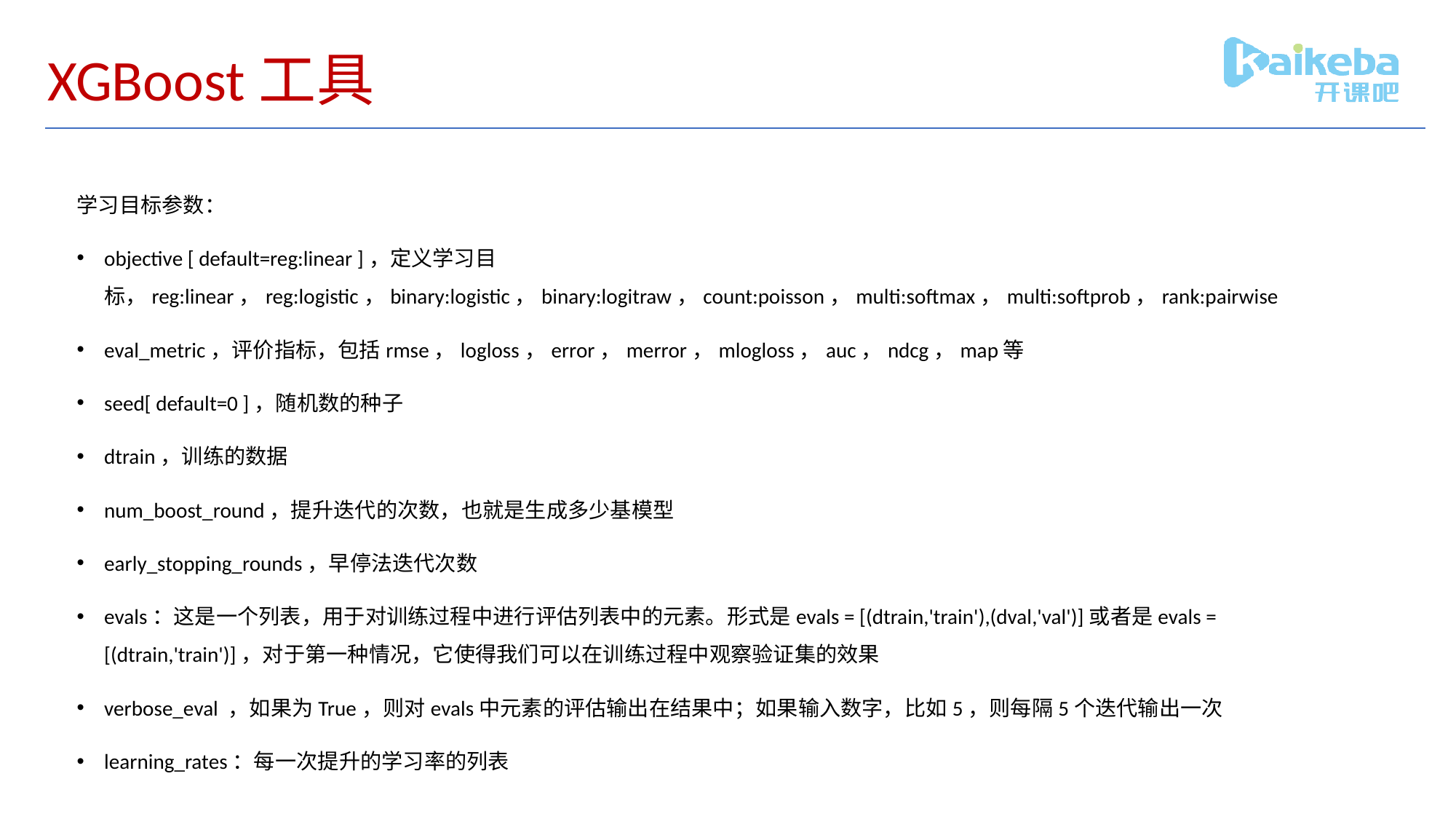

# XGBoost工具
学习目标参数：
objective [ default=reg:linear ]，定义学习目标，reg:linear，reg:logistic，binary:logistic，binary:logitraw，count:poisson，multi:softmax，multi:softprob，rank:pairwise
eval_metric，评价指标，包括rmse，logloss，error，merror，mlogloss，auc，ndcg，map等
seed[ default=0 ]，随机数的种子
dtrain，训练的数据
num_boost_round，提升迭代的次数，也就是生成多少基模型
early_stopping_rounds，早停法迭代次数
evals：这是一个列表，用于对训练过程中进行评估列表中的元素。形式是evals = [(dtrain,'train'),(dval,'val')]或者是evals = [(dtrain,'train')]，对于第一种情况，它使得我们可以在训练过程中观察验证集的效果
verbose_eval ，如果为True，则对evals中元素的评估输出在结果中；如果输入数字，比如5，则每隔5个迭代输出一次
learning_rates：每一次提升的学习率的列表